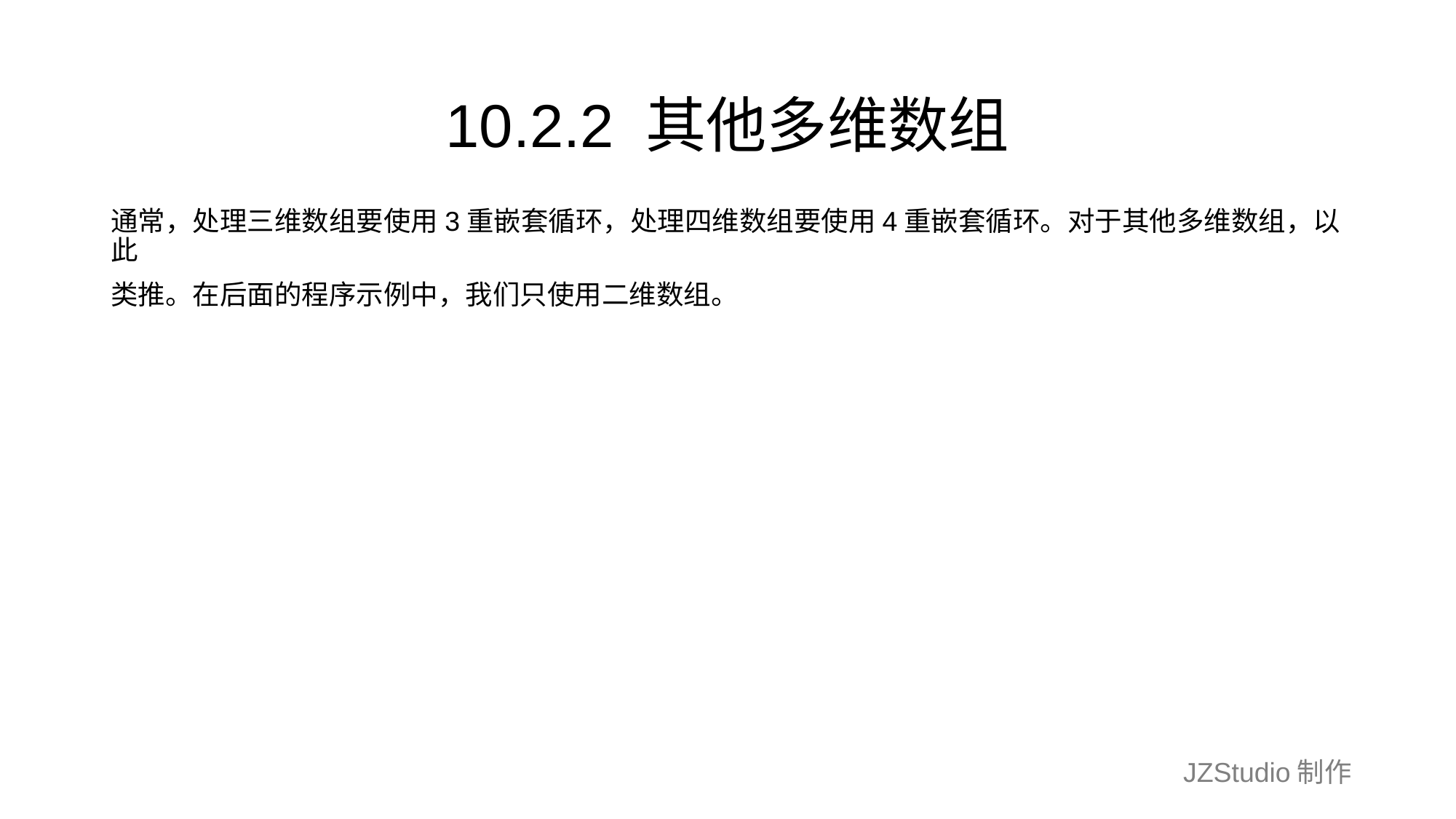

# 10.2.2 其他多维数组
通常，处理三维数组要使用3重嵌套循环，处理四维数组要使用4重嵌套循环。对于其他多维数组，以此
类推。在后面的程序示例中，我们只使用二维数组。